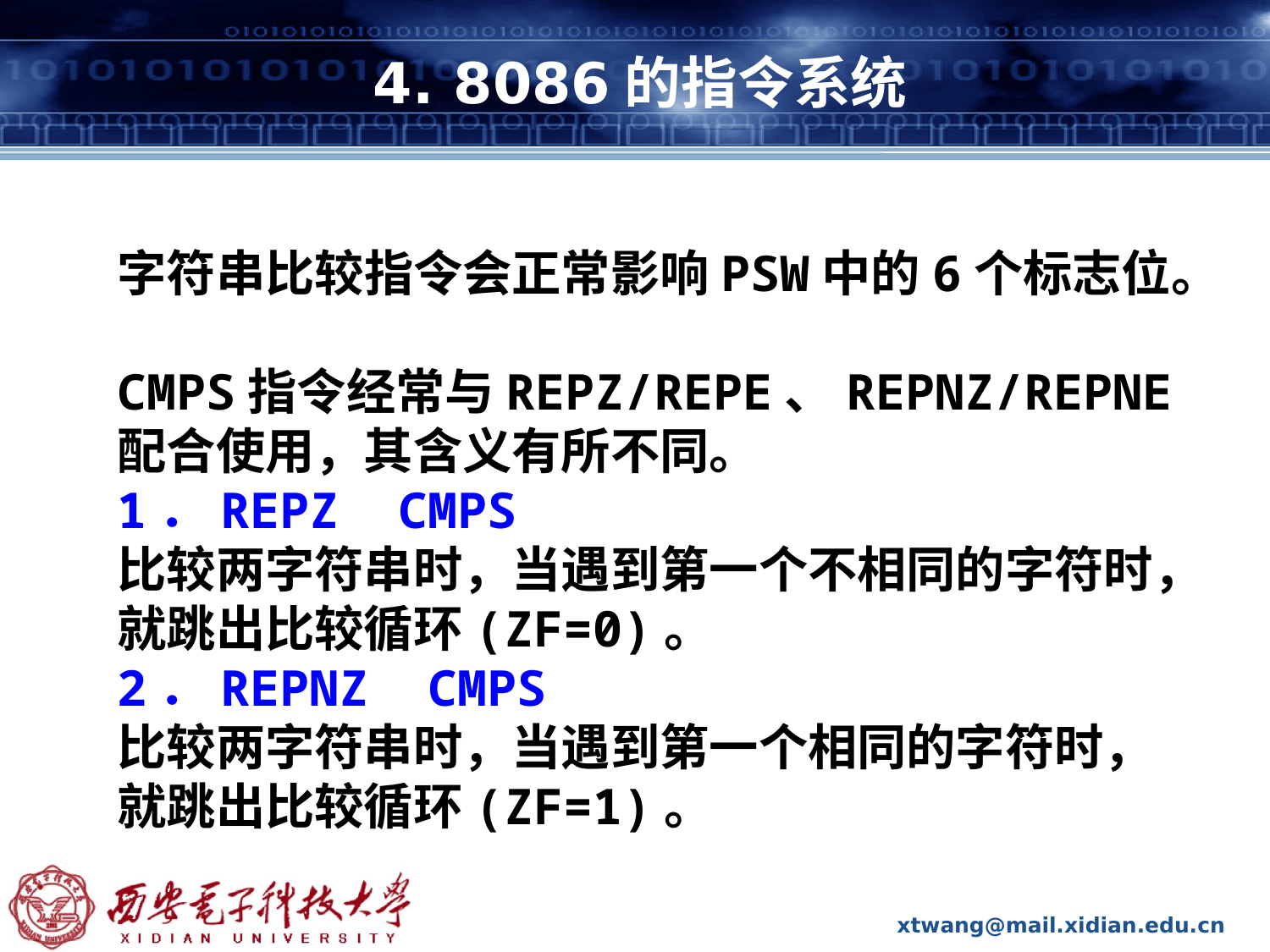

# 4. 8086的指令系统
字符串比较指令会正常影响PSW中的6个标志位。

CMPS指令经常与REPZ/REPE、REPNZ/REPNE配合使用，其含义有所不同。
1．REPZ  CMPS
比较两字符串时，当遇到第一个不相同的字符时，就跳出比较循环(ZF=0)。
2．REPNZ  CMPS
比较两字符串时，当遇到第一个相同的字符时，就跳出比较循环(ZF=1)。